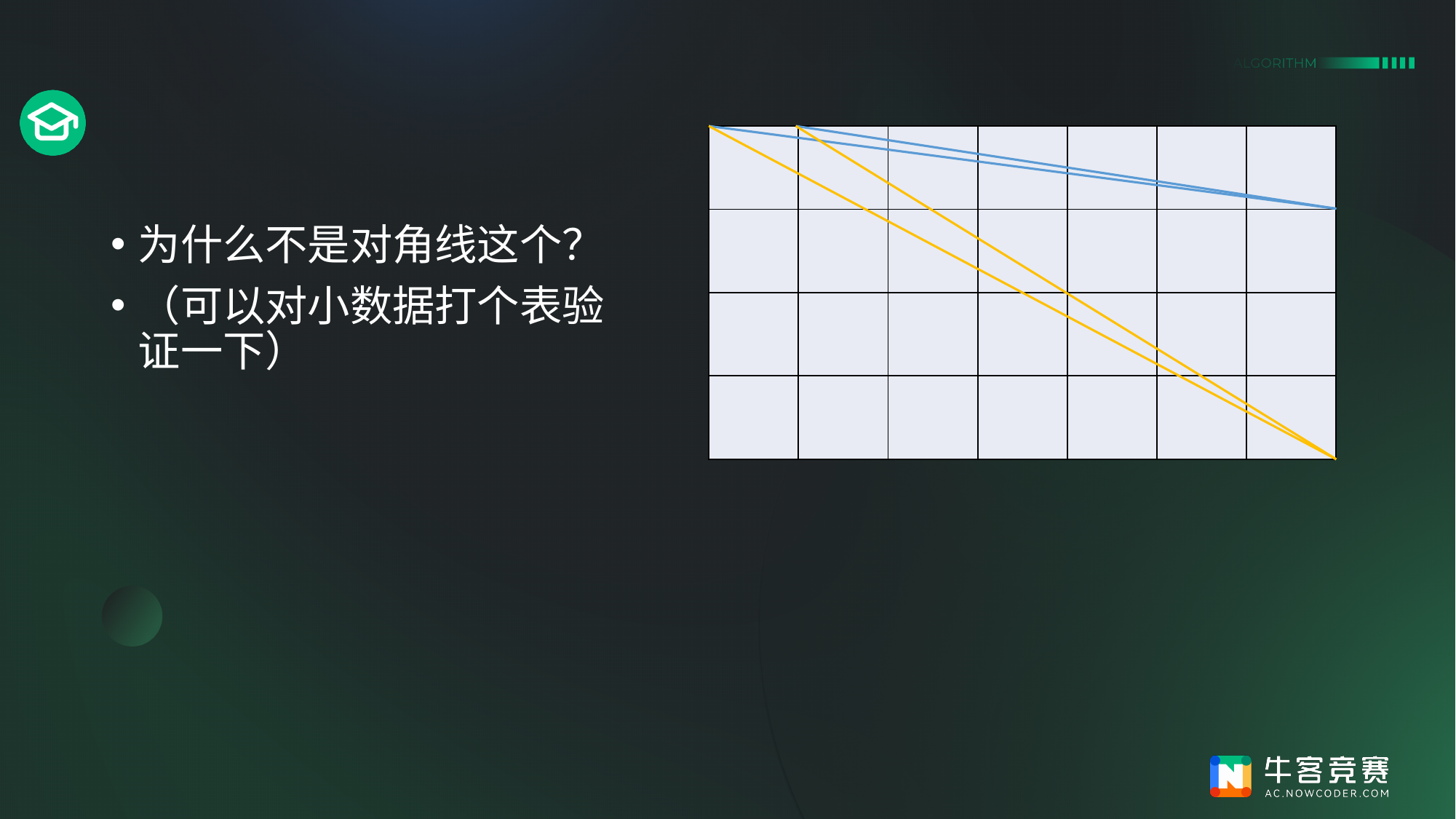

#
|  |  |  |  |  |  |  |
| --- | --- | --- | --- | --- | --- | --- |
|  |  |  |  |  |  |  |
|  |  |  |  |  |  |  |
|  |  |  |  |  |  |  |
为什么不是对角线这个？
（可以对小数据打个表验证一下）